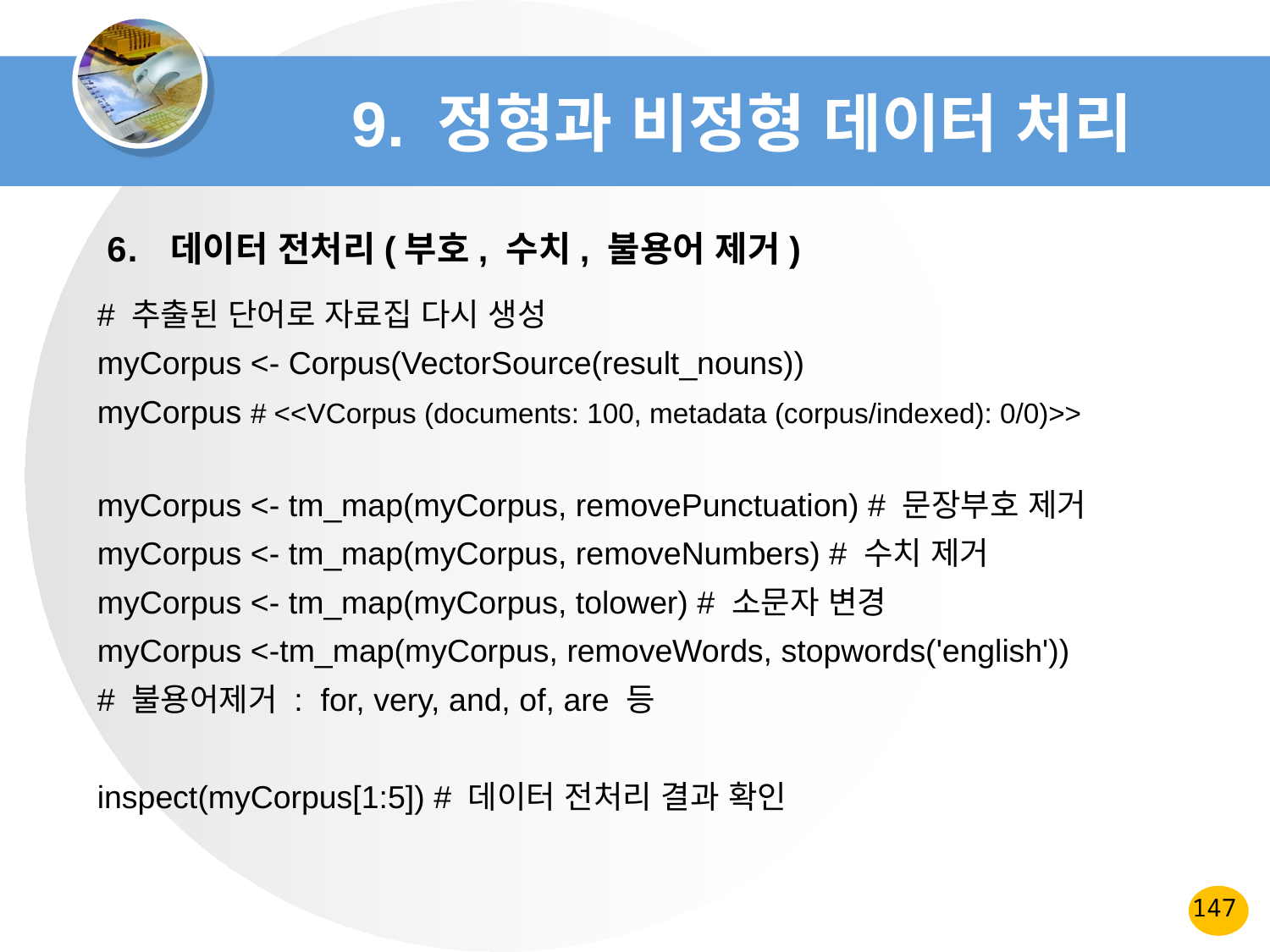

# 9. 정형과 비정형 데이터 처리
데이터 전처리(부호, 수치, 불용어 제거)
# 추출된 단어로 자료집 다시 생성
myCorpus <- Corpus(VectorSource(result_nouns))
myCorpus # <<VCorpus (documents: 100, metadata (corpus/indexed): 0/0)>>

myCorpus <- tm_map(myCorpus, removePunctuation) # 문장부호 제거
myCorpus <- tm_map(myCorpus, removeNumbers) # 수치 제거
myCorpus <- tm_map(myCorpus, tolower) # 소문자 변경
myCorpus <-tm_map(myCorpus, removeWords, stopwords('english'))
# 불용어제거 :  for, very, and, of, are 등

inspect(myCorpus[1:5]) # 데이터 전처리 결과 확인
147